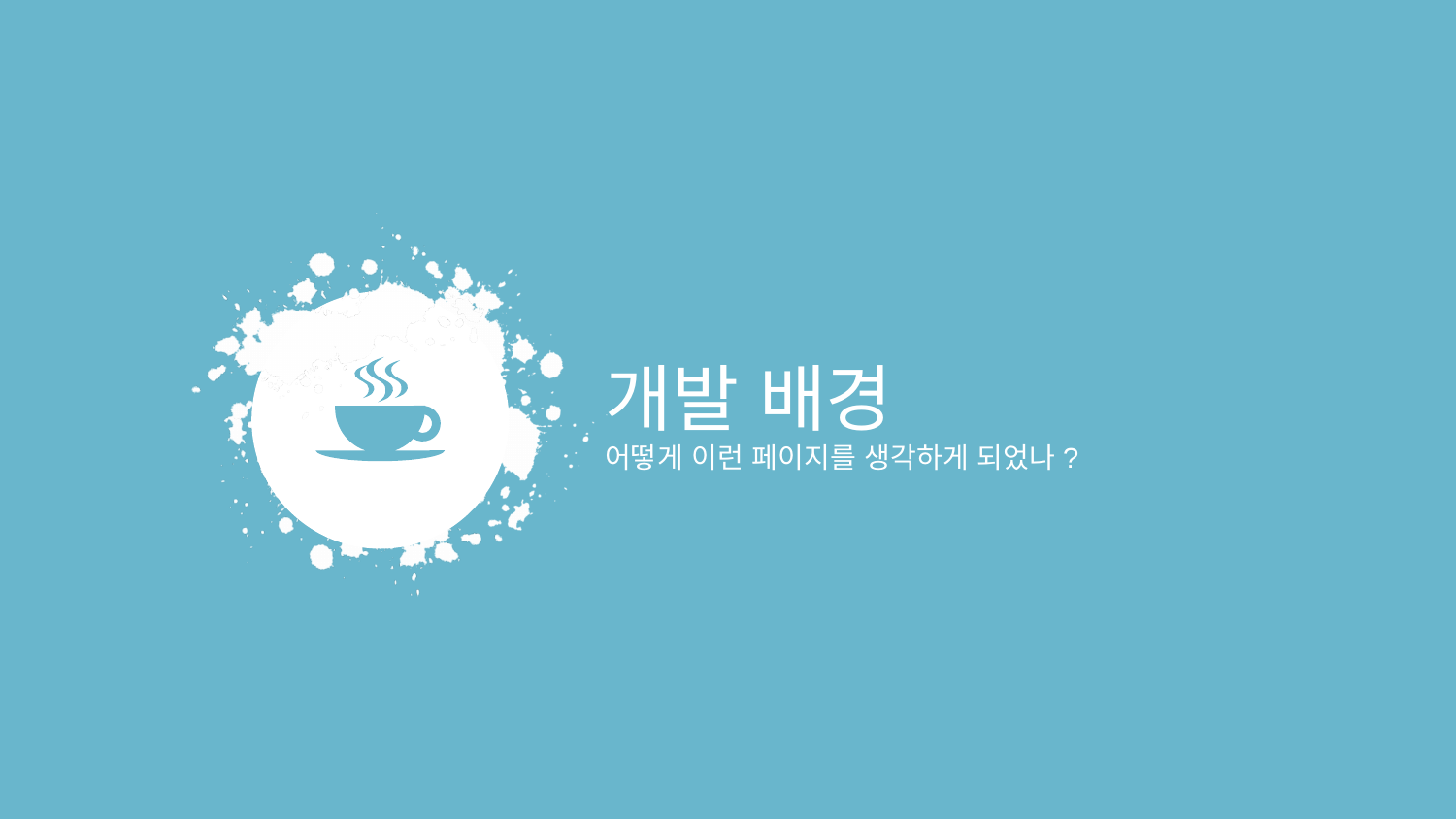

개발 배경
어떻게 이런 페이지를 생각하게 되었나?